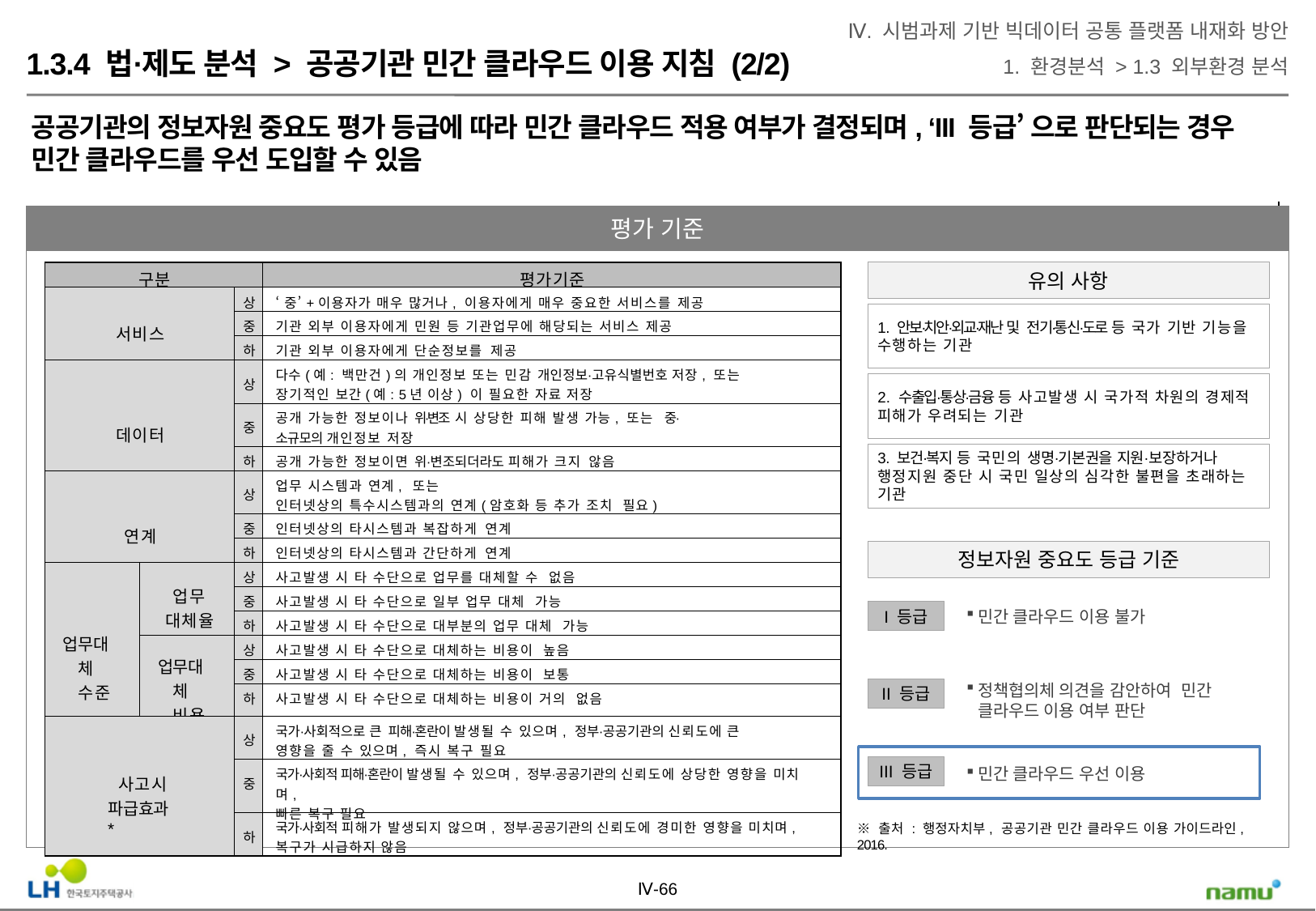

Ⅳ. 시범과제 기반 빅데이터 공통 플랫폼 내재화 방안
1. 환경분석 > 1.3 외부환경 분석
1.3.4 법∙제도 분석 > 공공기관 민간 클라우드 이용 지침 (2/2)
공공기관의 정보자원 중요도 평가 등급에 따라 민간 클라우드 적용 여부가 결정되며, ‘III 등급’ 으로 판단되는 경우 민간 클라우드를 우선 도입할 수 있음
평가 기준

유의 사항
| 구분 |  |  | 평가기준 |
| --- | --- | --- | --- |
| 서비스 |  | 상 | ‘중’+이용자가 매우 많거나, 이용자에게 매우 중요한 서비스를 제공 |
|  |  | 중 | 기관 외부 이용자에게 민원 등 기관업무에 해당되는 서비스 제공 |
|  |  | 하 | 기관 외부 이용자에게 단순정보를 제공 |
| 데이터 |  | 상 | 다수(예: 백만건)의 개인정보 또는 민감 개인정보∙고유식별번호 저장, 또는 장기적인 보간(예: 5년 이상) 이 필요한 자료 저장 |
|  |  | 중 | 공개 가능한 정보이나 위∙변조 시 상당한 피해 발생 가능, 또는 중∙소규모의 개인정보 저장 |
|  |  | 하 | 공개 가능한 정보이면 위∙변조되더라도 피해가 크지 않음 |
| 연계 |  | 상 | 업무 시스템과 연계, 또는 인터넷상의 특수시스템과의 연계(암호화 등 추가 조치 필요) |
|  |  | 중 | 인터넷상의 타시스템과 복잡하게 연계 |
|  |  | 하 | 인터넷상의 타시스템과 간단하게 연계 |
| 업무대체 수준 | 업무 대체율 | 상 | 사고발생 시 타 수단으로 업무를 대체할 수 없음 |
|  |  | 중 | 사고발생 시 타 수단으로 일부 업무 대체 가능 |
|  |  | 하 | 사고발생 시 타 수단으로 대부분의 업무 대체 가능 |
|  | 업무대체 비용 | 상 | 사고발생 시 타 수단으로 대체하는 비용이 높음 |
|  |  | 중 | 사고발생 시 타 수단으로 대체하는 비용이 보통 |
|  |  | 하 | 사고발생 시 타 수단으로 대체하는 비용이 거의 없음 |
| 사고시 파급효과\* |  | 상 | 국가∙사회적으로 큰 피해∙혼란이 발생될 수 있으며, 정부∙공공기관의 신뢰도에 큰 영향을 줄 수 있으며, 즉시 복구 필요 |
|  |  | 중 | 국가∙사회적 피해∙혼란이 발생될 수 있으며, 정부∙공공기관의 신뢰도에 상당한 영향을 미치며, 빠른 복구 필요 |
|  |  | 하 | 국가∙사회적 피해가 발생되지 않으며, 정부∙공공기관의 신뢰도에 경미한 영향을 미치며, 복구가 시급하지 않음 |
1. 안보∙치안∙외교∙재난 및 전기∙통신∙도로 등 국가 기반 기능을 수행하는 기관
2. 수출입∙통상∙금융 등 사고발생 시 국가적 차원의 경제적 피해가 우려되는 기관
3. 보건∙복지 등 국민의 생명∙기본권을 지원∙보장하거나 행정지원 중단 시 국민 일상의 심각한 불편을 초래하는 기관
정보자원 중요도 등급 기준
민간 클라우드 이용 불가
I 등급
정책협의체 의견을 감안하여  민간 클라우드 이용 여부 판단
II 등급

III 등급
민간 클라우드 우선 이용
※ 출처 : 행정자치부, 공공기관 민간 클라우드 이용 가이드라인, 2016.